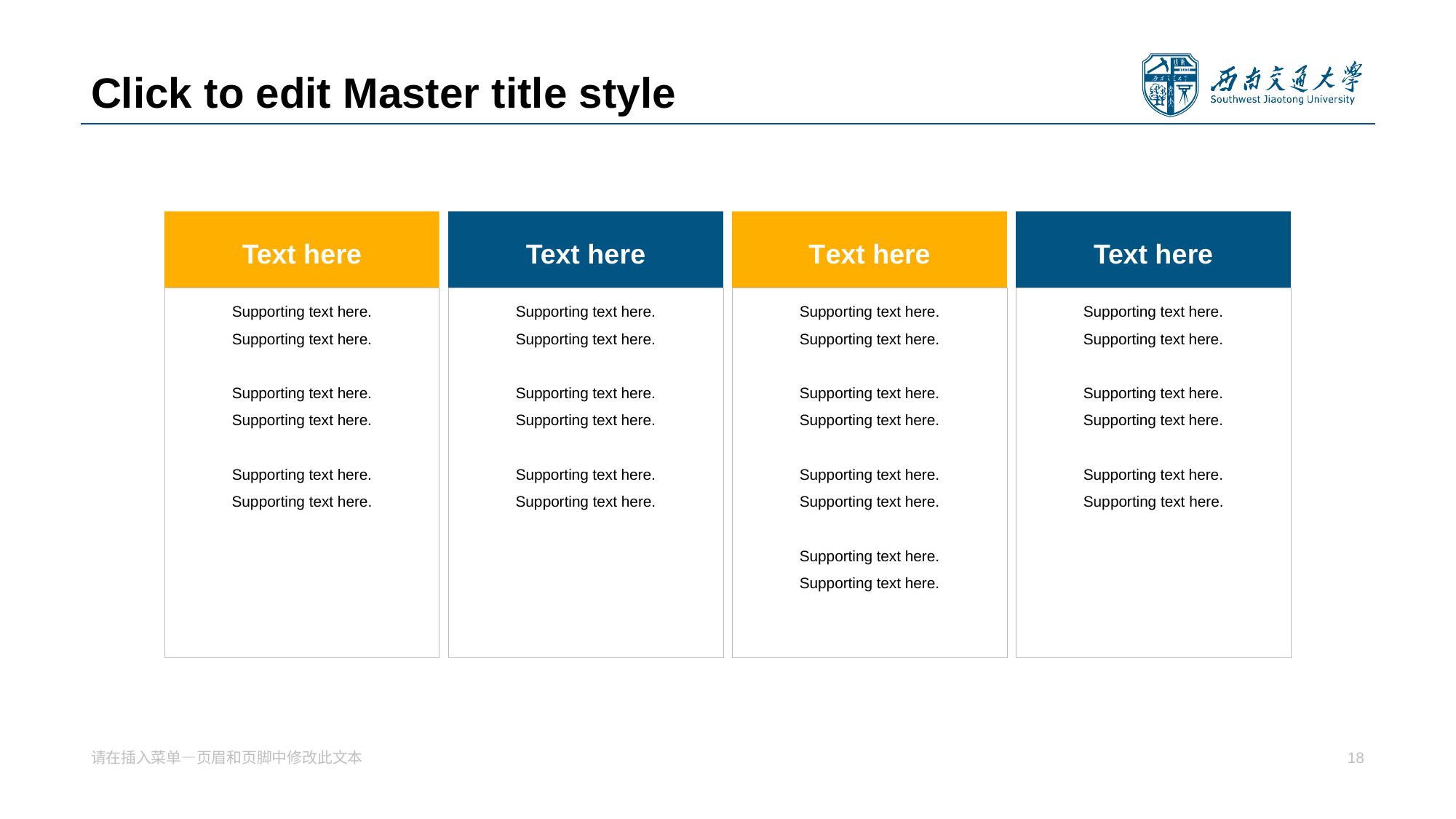

# Click to edit Master title style
Text he re
Supporting text here.
Supporting text here.

Supporting text here.
Supporting text here.

Supporting text here.
Sup porting text here.

Text he re
Supporting text here.
Supporting text here.

Supporting text here.
Supporting text here.

Supporting text here.
Sup porting text here.

T ext here
Suppor ting text here.
Supporting text here.

Supporting text here.
Supporting text here.

Supporting text here.
Supporting text here.

Supporting text here.
Supporting text here.

Text he re
Supporting text here.
Supporting text here.

Supporting text here.
Supporting text here.

Supporting text here.
Sup porting text here.

请在插入菜单—页眉和页脚中修改此文本
18